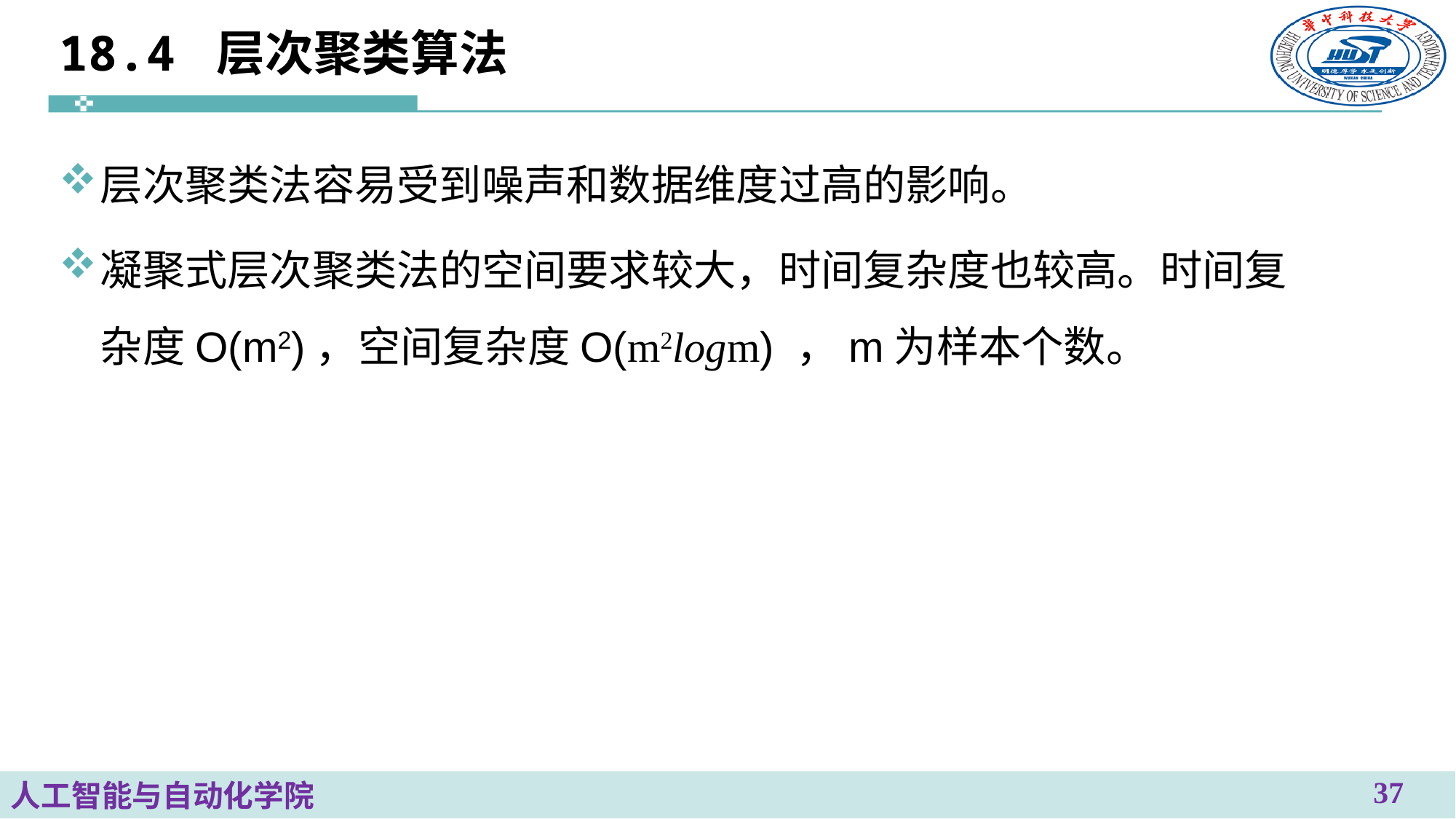

# 18.4 层次聚类算法
层次聚类法容易受到噪声和数据维度过高的影响。
凝聚式层次聚类法的空间要求较大，时间复杂度也较高。时间复杂度O(m2)，空间复杂度O(m2logm) ，m为样本个数。
37